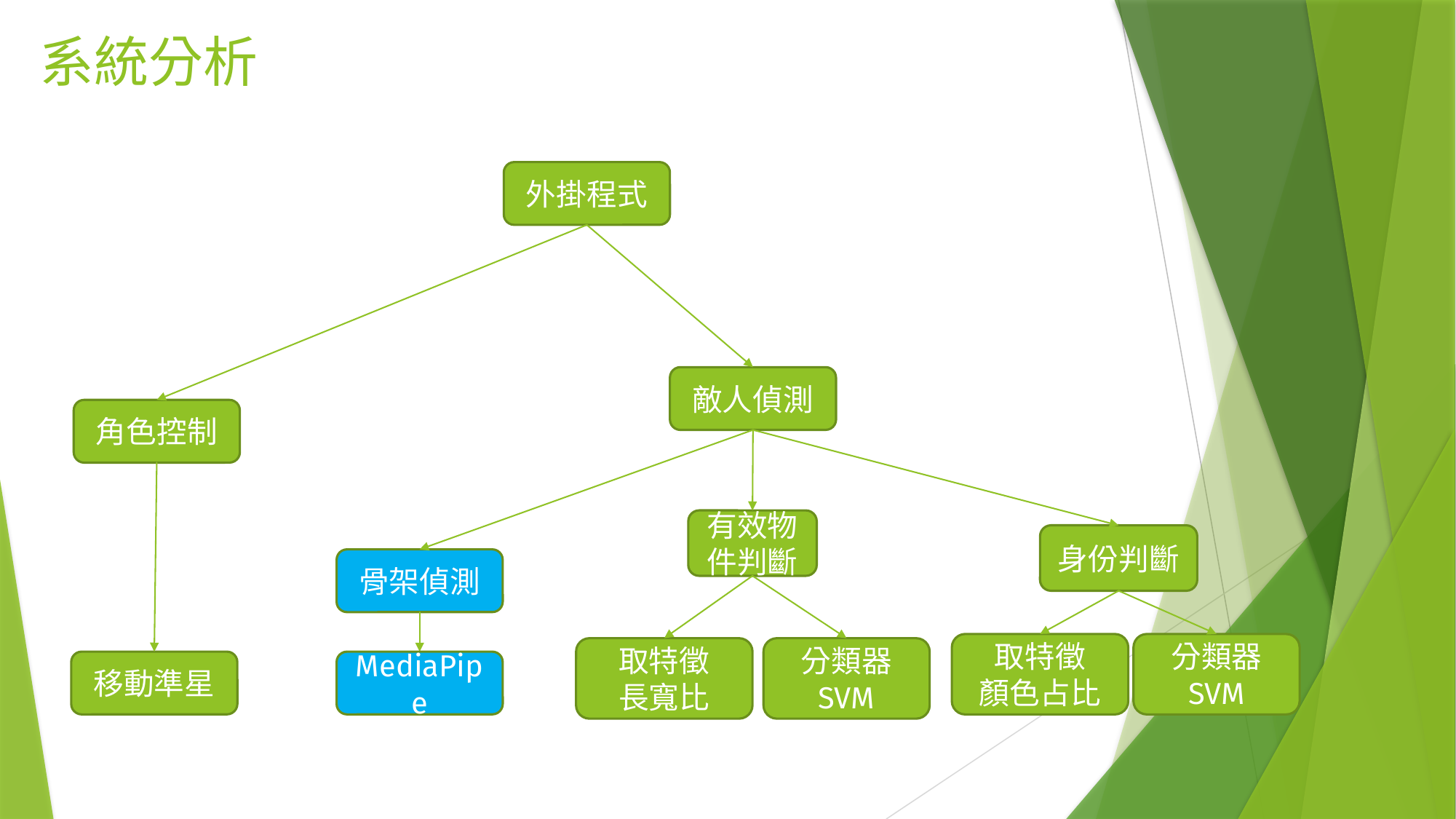

# 系統分析
外掛程式
敵人偵測
角色控制
有效物件判斷
身份判斷
骨架偵測
取特徵
顏色占比
分類器
SVM
取特徵
長寬比
分類器
SVM
移動準星
MediaPipe